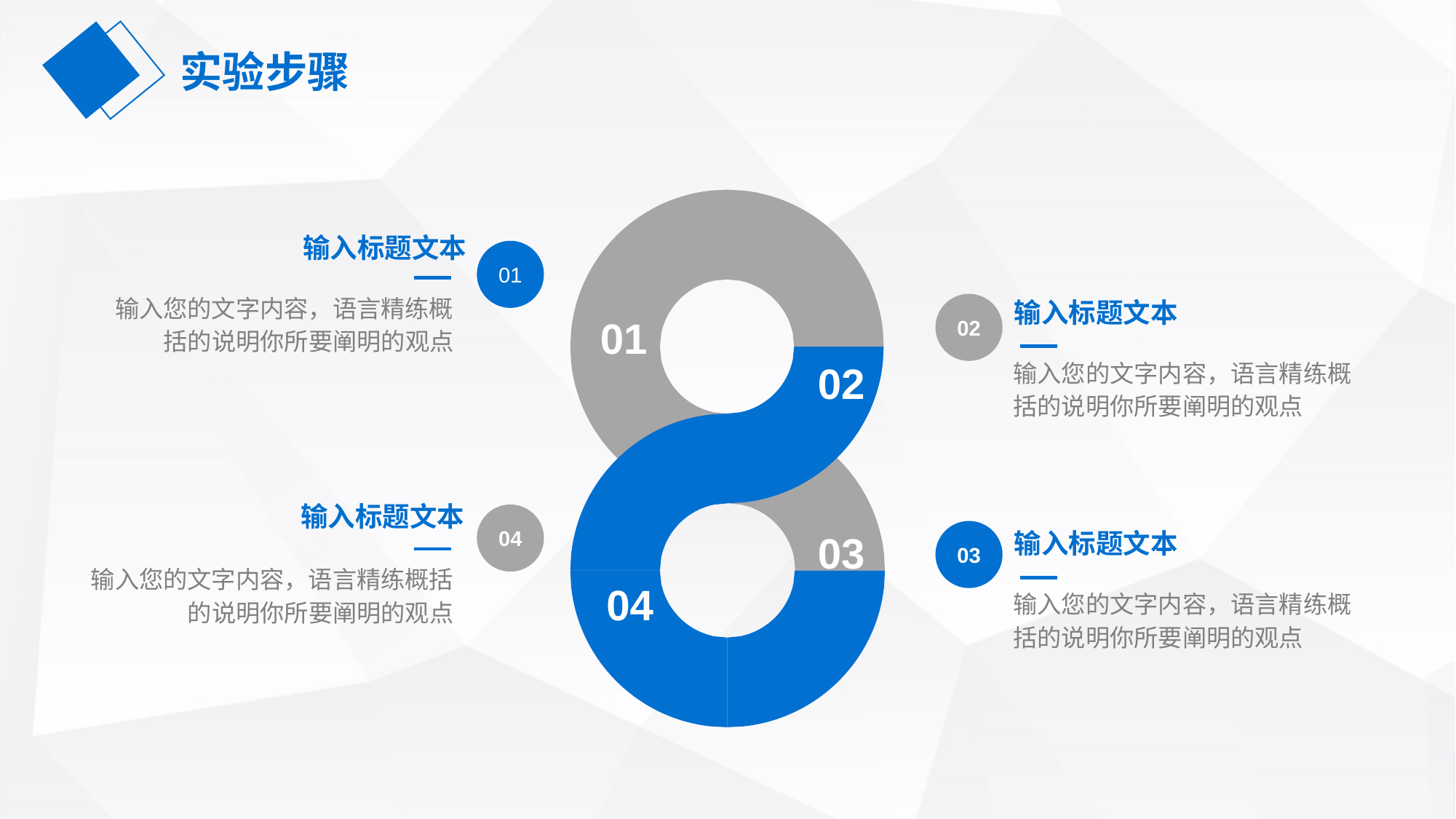

实验步骤

输入标题文本
01
输入您的文字内容，语言精练概括的说明你所要阐明的观点
输入标题文本
02
01
01

输入您的文字内容，语言精练概括的说明你所要阐明的观点
02

输入标题文本
04
03
输入标题文本
03
输入您的文字内容，语言精练概括的说明你所要阐明的观点

04
输入您的文字内容，语言精练概括的说明你所要阐明的观点